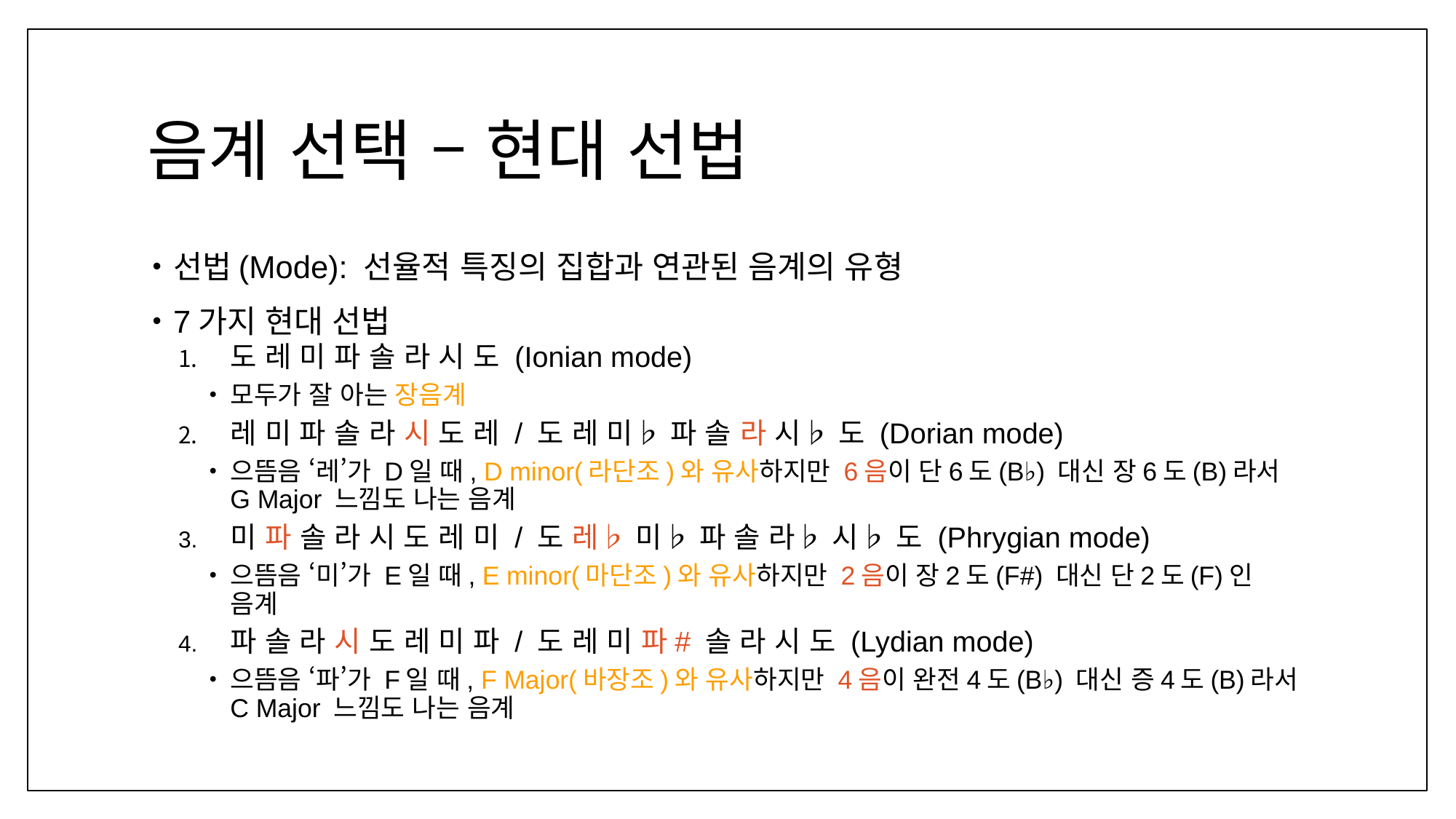

# 음계 선택 – 현대 선법
선법(Mode): 선율적 특징의 집합과 연관된 음계의 유형
7가지 현대 선법
도 레 미 파 솔 라 시 도 (Ionian mode)
모두가 잘 아는 장음계
레 미 파 솔 라 시 도 레 / 도 레 미♭ 파 솔 라 시♭ 도 (Dorian mode)
으뜸음 ‘레’가 D일 때, D minor(라단조)와 유사하지만 6음이 단6도(B♭) 대신 장6도(B)라서
G Major 느낌도 나는 음계
미 파 솔 라 시 도 레 미 / 도 레♭ 미♭ 파 솔 라♭ 시♭ 도 (Phrygian mode)
으뜸음 ‘미’가 E일 때, E minor(마단조)와 유사하지만 2음이 장2도(F#) 대신 단2도(F)인 음계
파 솔 라 시 도 레 미 파 / 도 레 미 파# 솔 라 시 도 (Lydian mode)
으뜸음 ‘파’가 F일 때, F Major(바장조)와 유사하지만 4음이 완전4도(B♭) 대신 증4도(B)라서
C Major 느낌도 나는 음계